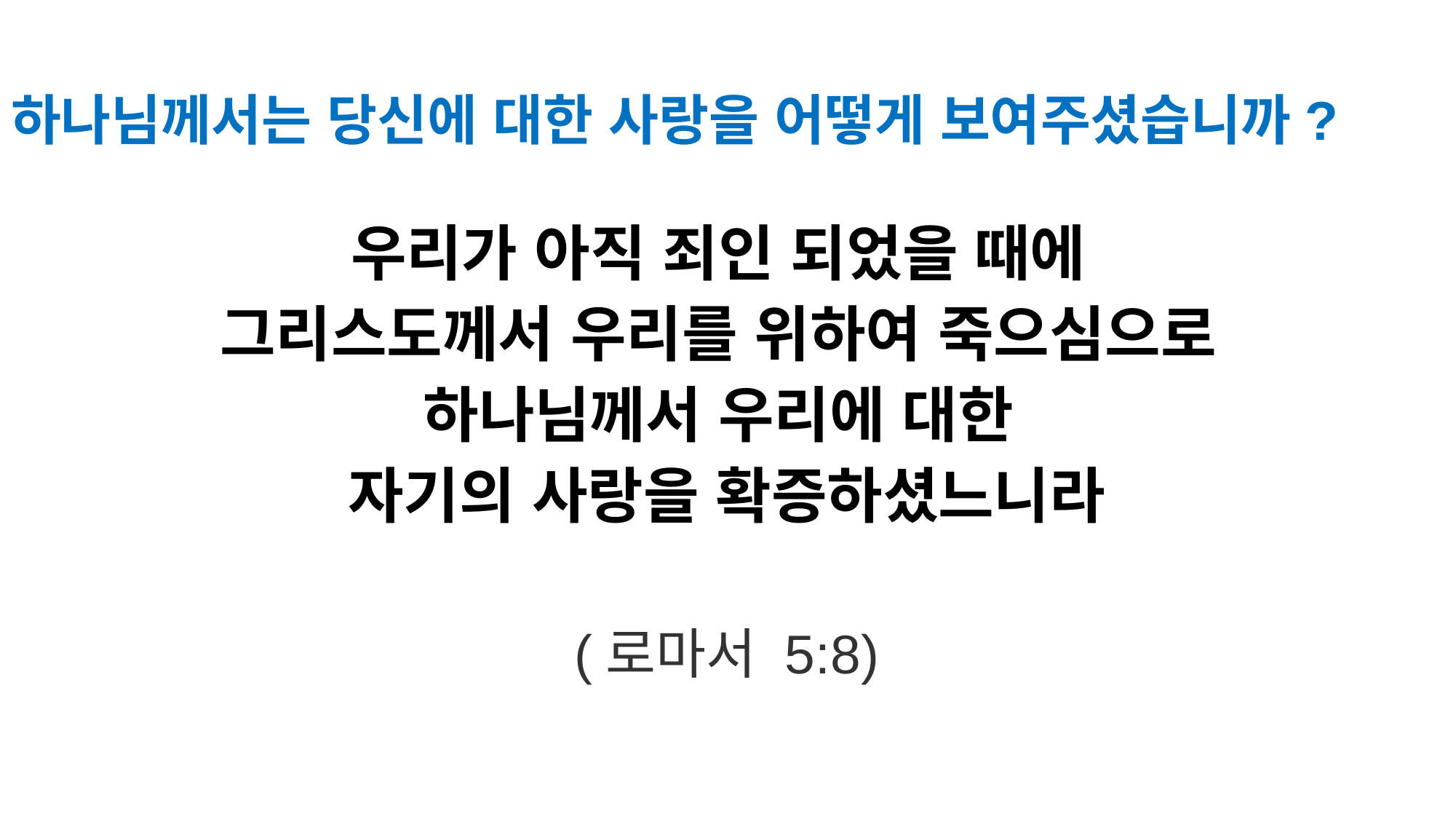

# 하나님께서는 당신에 대한 사랑을 어떻게 보여주셨습니까?
우리가 아직 죄인 되었을 때에
그리스도께서 우리를 위하여 죽으심으로
하나님께서 우리에 대한
자기의 사랑을 확증하셨느니라

(로마서 5:8)